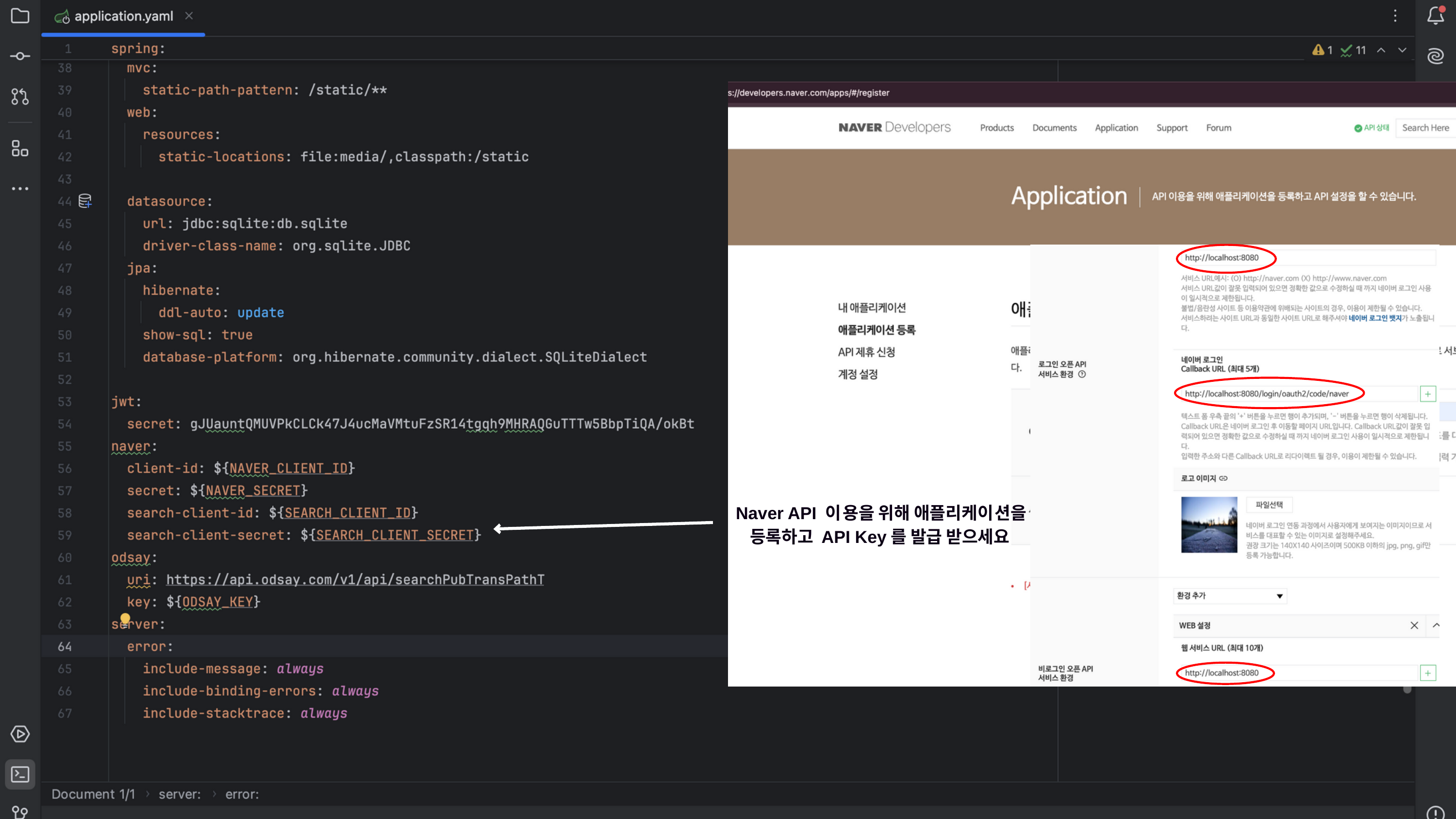

Naver API 이용을 위해 애플리케이션을 등록하고 API Key를 발급 받으세요